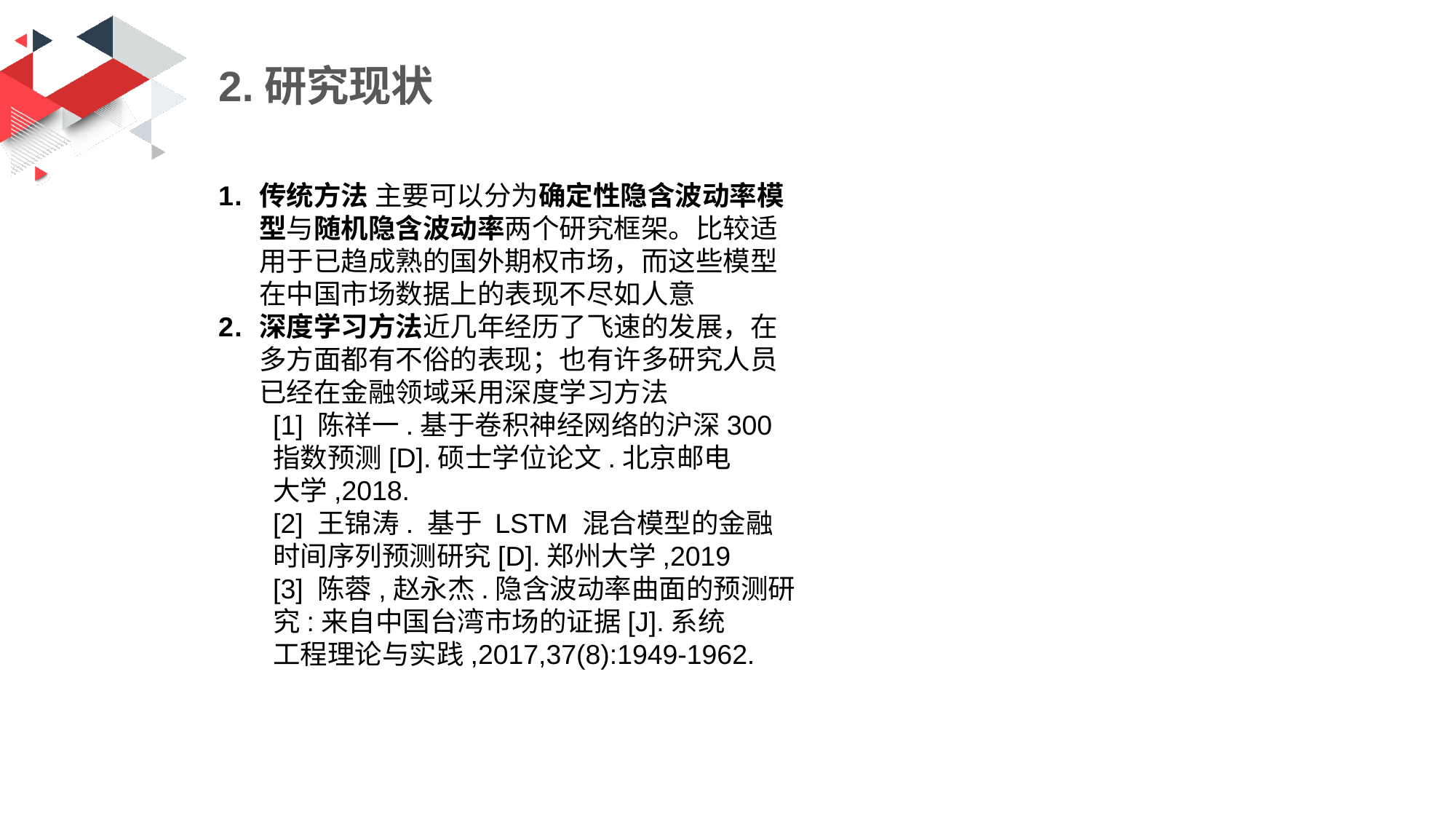

2.研究现状
传统方法 主要可以分为确定性隐含波动率模型与随机隐含波动率两个研究框架。比较适用于已趋成熟的国外期权市场，而这些模型在中国市场数据上的表现不尽如人意
深度学习方法近几年经历了飞速的发展，在多方面都有不俗的表现；也有许多研究人员已经在金融领域采用深度学习方法
[1] 陈祥一.基于卷积神经网络的沪深300指数预测[D].硕士学位论文.北京邮电
大学,2018.
[2] 王锦涛. 基于 LSTM 混合模型的金融时间序列预测研究[D].郑州大学,2019
[3] 陈蓉,赵永杰.隐含波动率曲面的预测研究:来自中国台湾市场的证据[J].系统
工程理论与实践,2017,37(8):1949-1962.